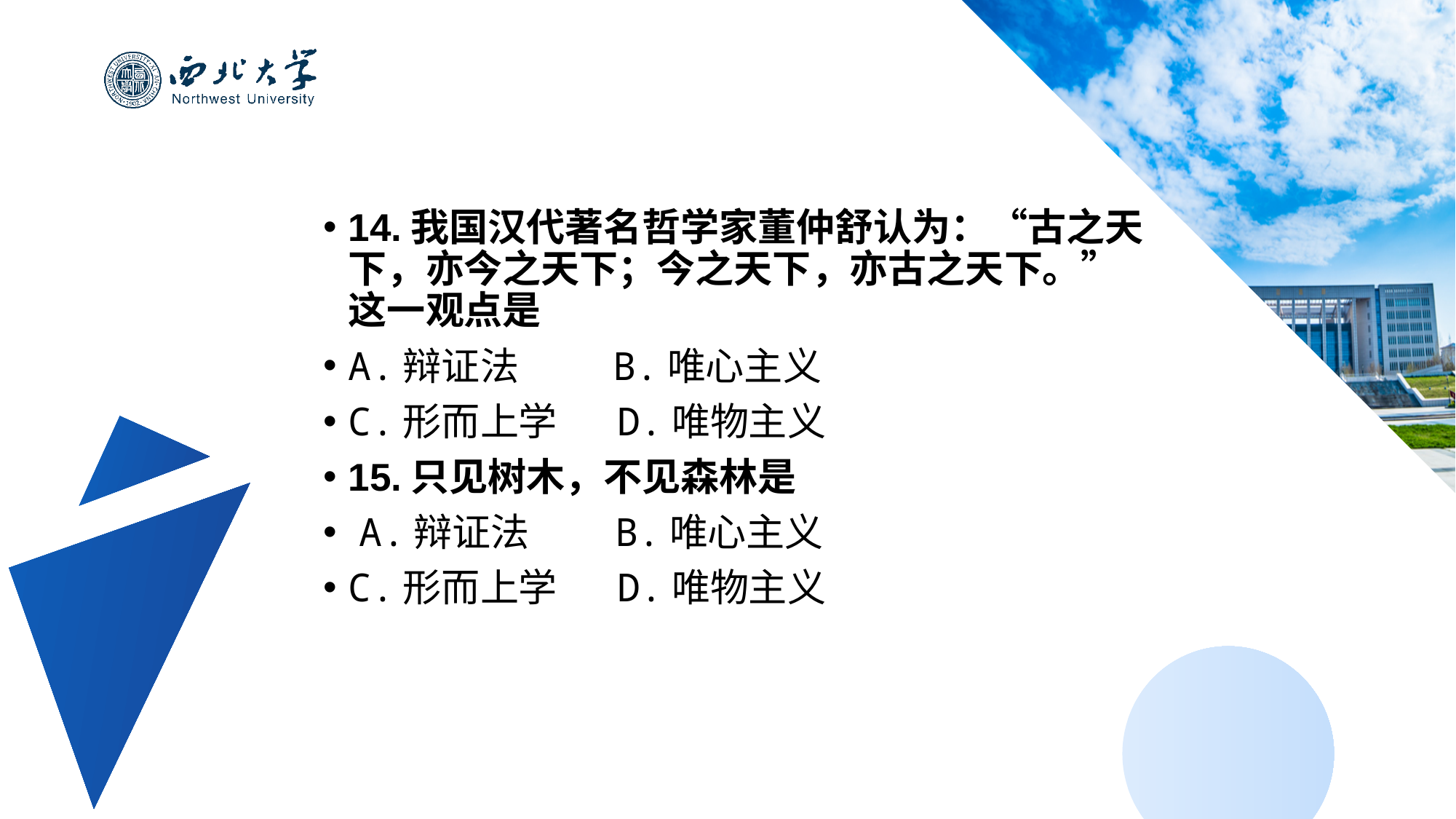

14.我国汉代著名哲学家董仲舒认为：“古之天下，亦今之天下；今之天下，亦古之天下。”这一观点是
A.辩证法          B.唯心主义
C.形而上学      D.唯物主义
15.只见树木，不见森林是
 A.辩证法         B.唯心主义
C.形而上学      D.唯物主义